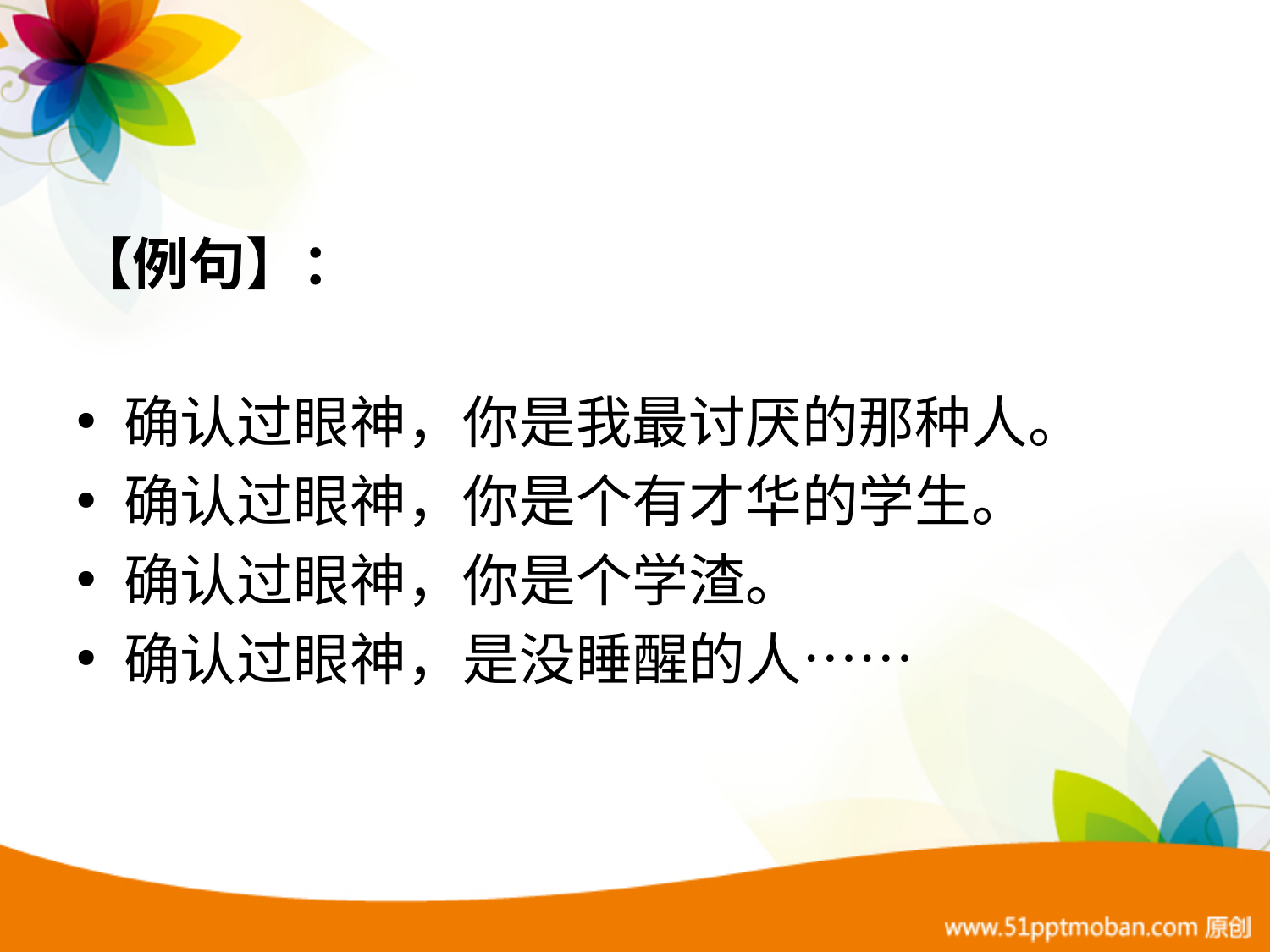

【例句】：

确认过眼神，你是我最讨厌的那种人。
确认过眼神，你是个有才华的学生。
确认过眼神，你是个学渣。
确认过眼神，是没睡醒的人……